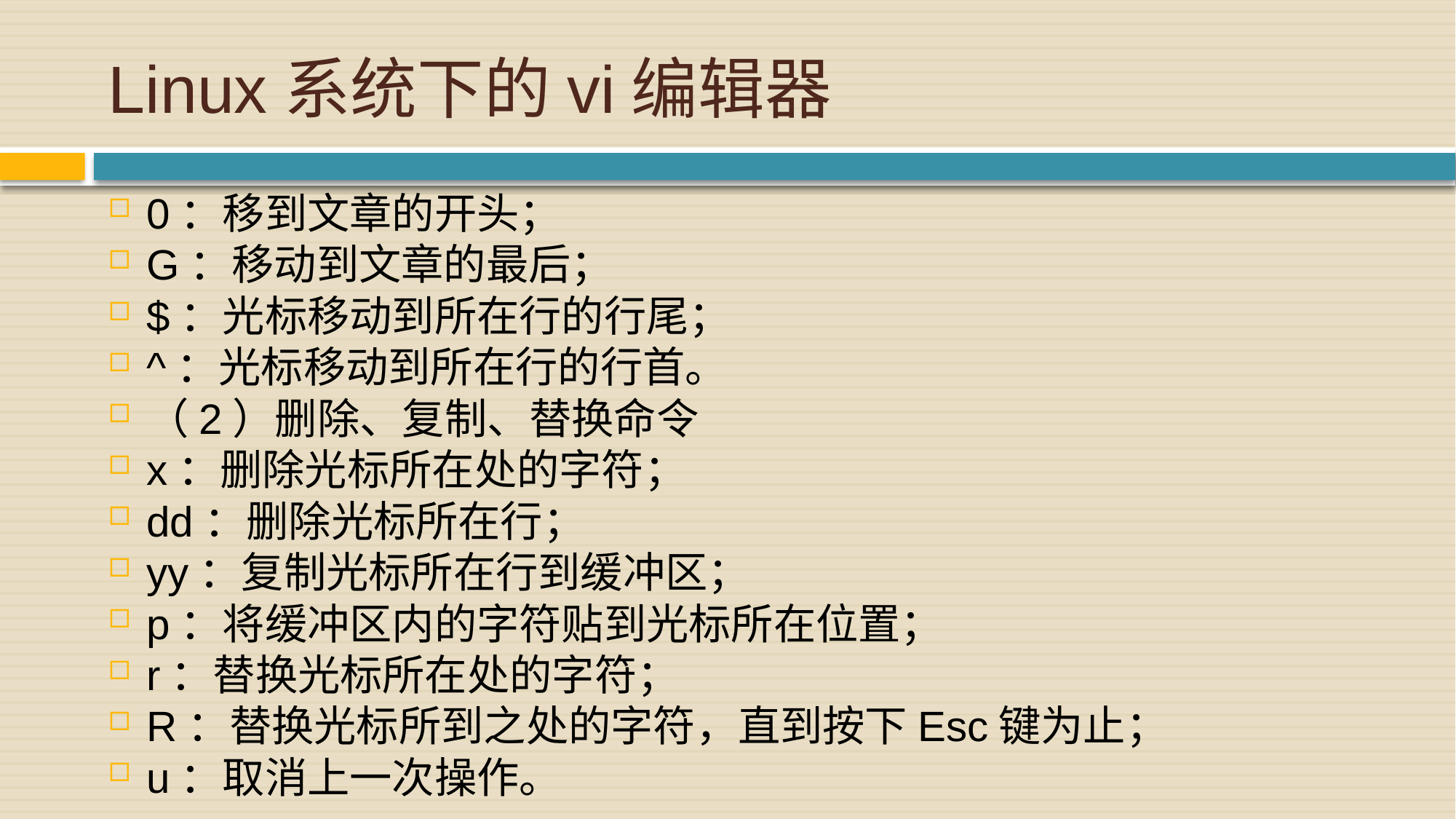

# Linux系统下的vi编辑器
0：移到文章的开头；
G：移动到文章的最后；
$：光标移动到所在行的行尾；
^：光标移动到所在行的行首。
（2）删除、复制、替换命令
x：删除光标所在处的字符；
dd：删除光标所在行；
yy：复制光标所在行到缓冲区；
p：将缓冲区内的字符贴到光标所在位置；
r：替换光标所在处的字符；
R：替换光标所到之处的字符，直到按下Esc键为止；
u：取消上一次操作。